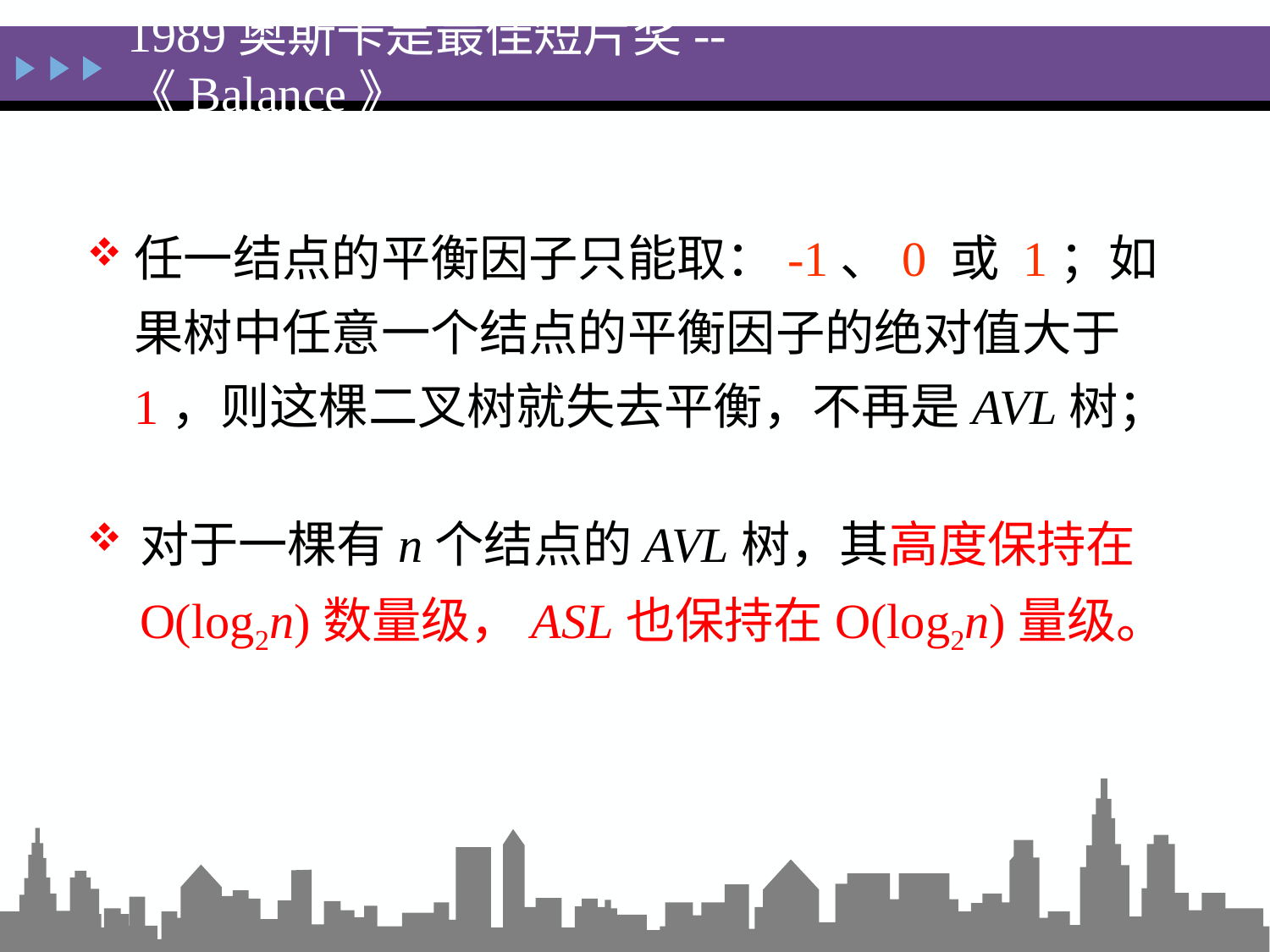

1989奥斯卡是最佳短片奖--《Balance》
任一结点的平衡因子只能取：-1、0 或 1；如果树中任意一个结点的平衡因子的绝对值大于1，则这棵二叉树就失去平衡，不再是AVL树；
对于一棵有n个结点的AVL树，其高度保持在O(log2n)数量级，ASL也保持在O(log2n)量级。